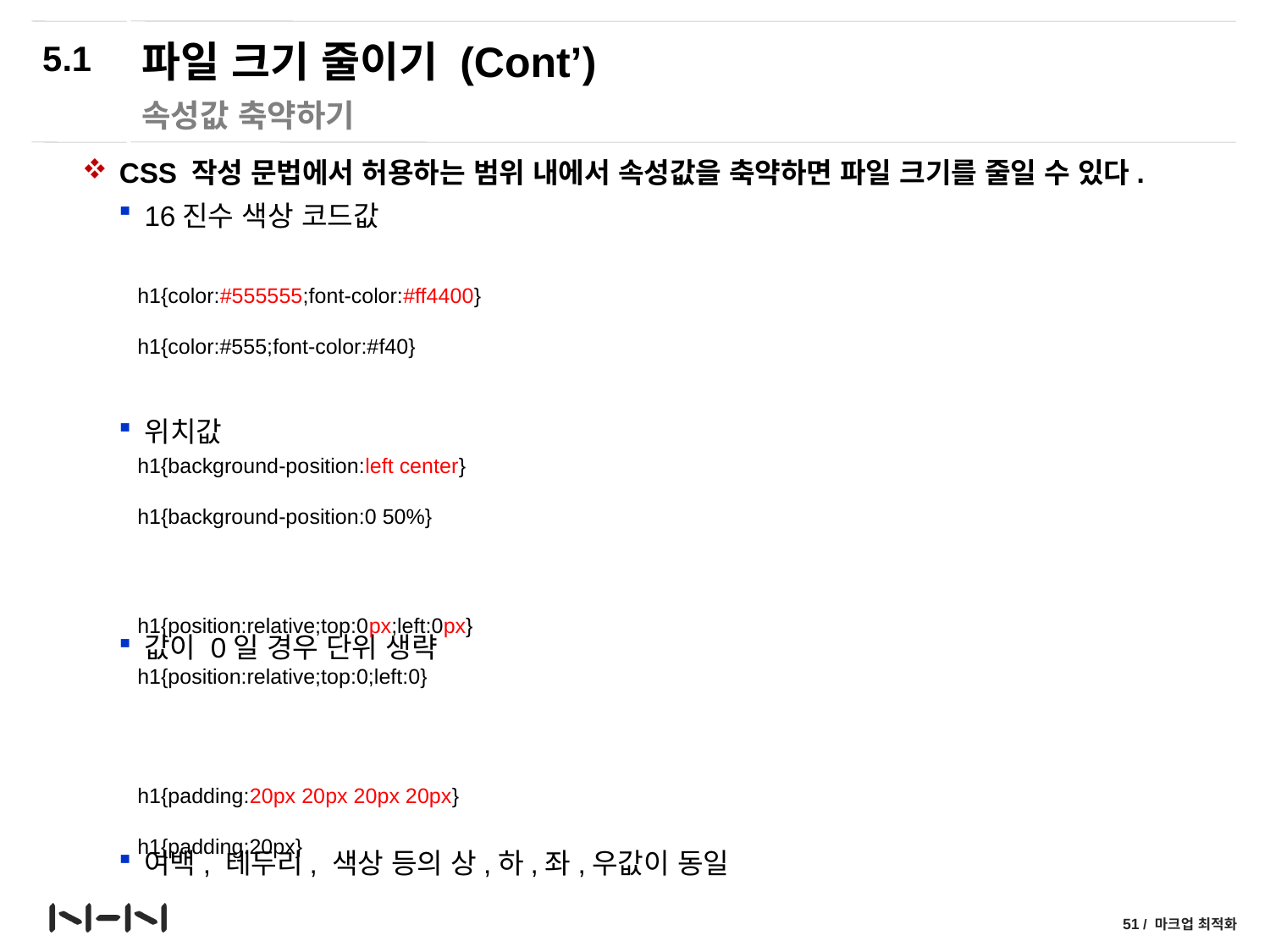

5.1
# 파일 크기 줄이기 (Cont’)
속성값 축약하기
CSS 작성 문법에서 허용하는 범위 내에서 속성값을 축약하면 파일 크기를 줄일 수 있다.
16진수 색상 코드값

위치값

값이 0일 경우 단위 생략

여백, 테두리, 색상 등의 상,하,좌,우값이 동일

h1{color:#555555;font-color:#ff4400}

h1{color:#555;font-color:#f40}
h1{background-position:left center}

h1{background-position:0 50%}
h1{position:relative;top:0px;left:0px}

h1{position:relative;top:0;left:0}
h1{padding:20px 20px 20px 20px}

h1{padding:20px}